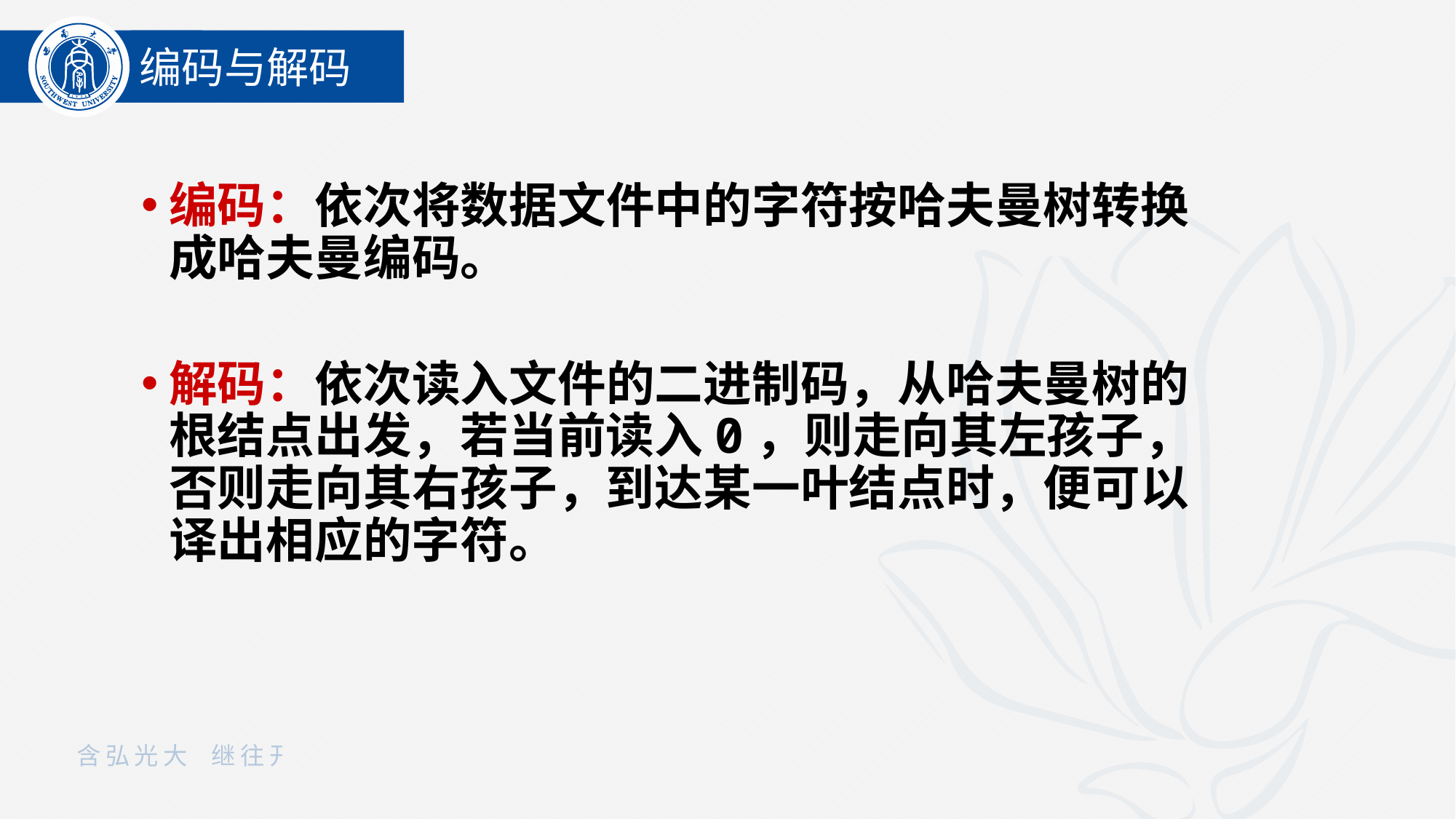

编码与解码
编码：依次将数据文件中的字符按哈夫曼树转换成哈夫曼编码。
解码：依次读入文件的二进制码，从哈夫曼树的根结点出发，若当前读入0，则走向其左孩子，否则走向其右孩子，到达某一叶结点时，便可以译出相应的字符。